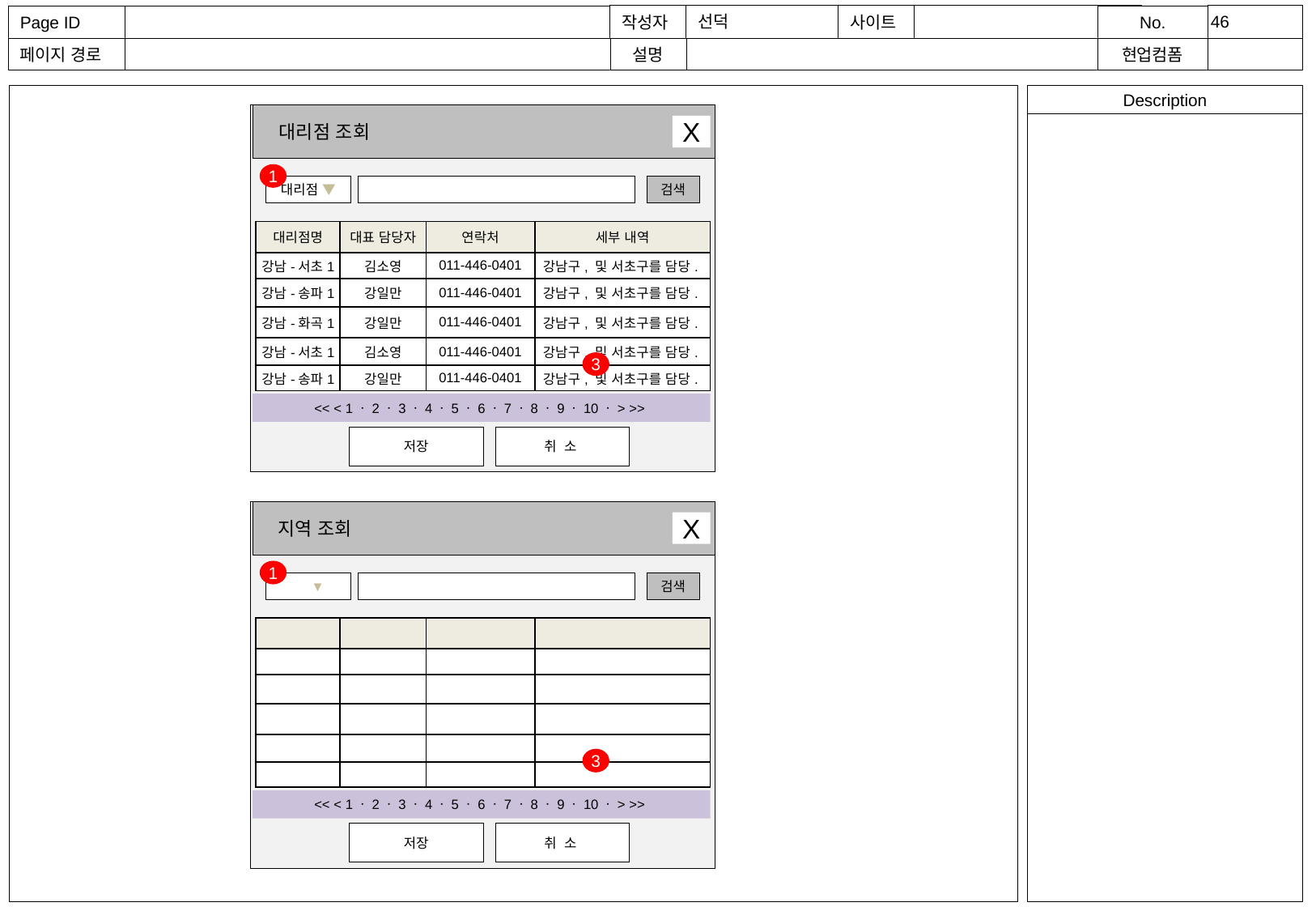

대리점 조회
X
1
대리점 ▼

검색
| 대리점명 | 대표 담당자 | 연락처 | 세부 내역 |
| --- | --- | --- | --- |
| 강남-서초1 | 김소영 | 011-446-0401 | 강남구, 및 서초구를 담당. |
| 강남-송파1 | 강일만 | 011-446-0401 | 강남구, 및 서초구를 담당. |
| 강남-화곡1 | 강일만 | 011-446-0401 | 강남구, 및 서초구를 담당. |
| 강남-서초1 | 김소영 | 011-446-0401 | 강남구, 및 서초구를 담당. |
| 강남-송파1 | 강일만 | 011-446-0401 | 강남구, 및 서초구를 담당. |
3
<< < 1ㆍ2ㆍ3ㆍ4ㆍ5ㆍ6ㆍ7ㆍ8ㆍ9ㆍ10ㆍ> >>
저장
취  소

지역 조회
X
1
     ▼

검색
|  |  |  |  |
| --- | --- | --- | --- |
|  |  |  |  |
|  |  |  |  |
|  |  |  |  |
|  |  |  |  |
|  |  |  |  |
3
<< < 1ㆍ2ㆍ3ㆍ4ㆍ5ㆍ6ㆍ7ㆍ8ㆍ9ㆍ10ㆍ> >>
저장
취  소